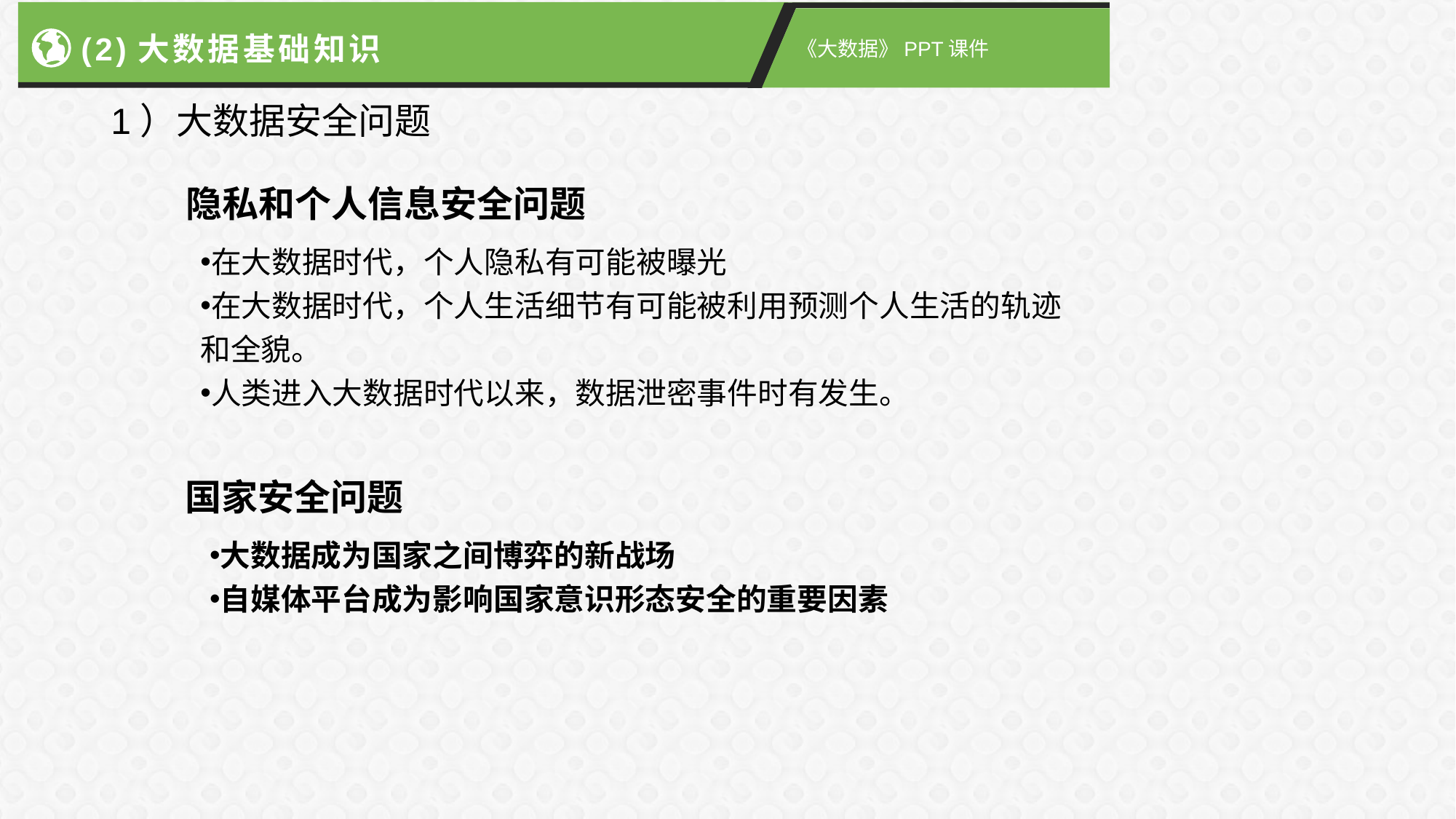

# 1）大数据安全问题

(2)大数据基础知识

《大数据》PPT课件
隐私和个人信息安全问题
在大数据时代，个人隐私有可能被曝光
在大数据时代，个人生活细节有可能被利用预测个人生活的轨迹和全貌。
人类进入大数据时代以来，数据泄密事件时有发生。
   国家安全问题
大数据成为国家之间博弈的新战场
自媒体平台成为影响国家意识形态安全的重要因素